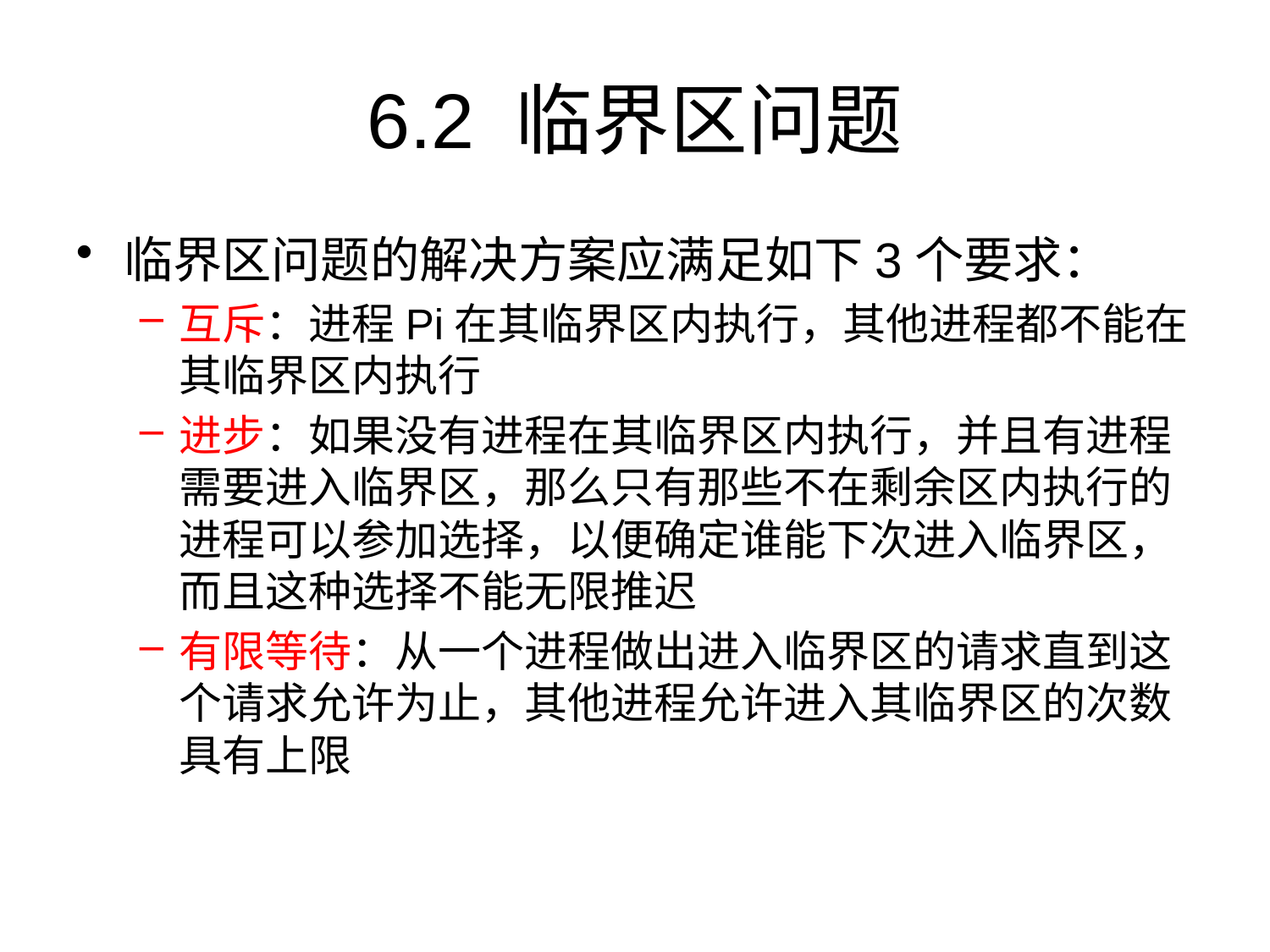

# 6.2 临界区问题
临界区问题的解决方案应满足如下3个要求：
互斥：进程Pi在其临界区内执行，其他进程都不能在其临界区内执行
进步：如果没有进程在其临界区内执行，并且有进程需要进入临界区，那么只有那些不在剩余区内执行的进程可以参加选择，以便确定谁能下次进入临界区，而且这种选择不能无限推迟
有限等待：从一个进程做出进入临界区的请求直到这个请求允许为止，其他进程允许进入其临界区的次数具有上限